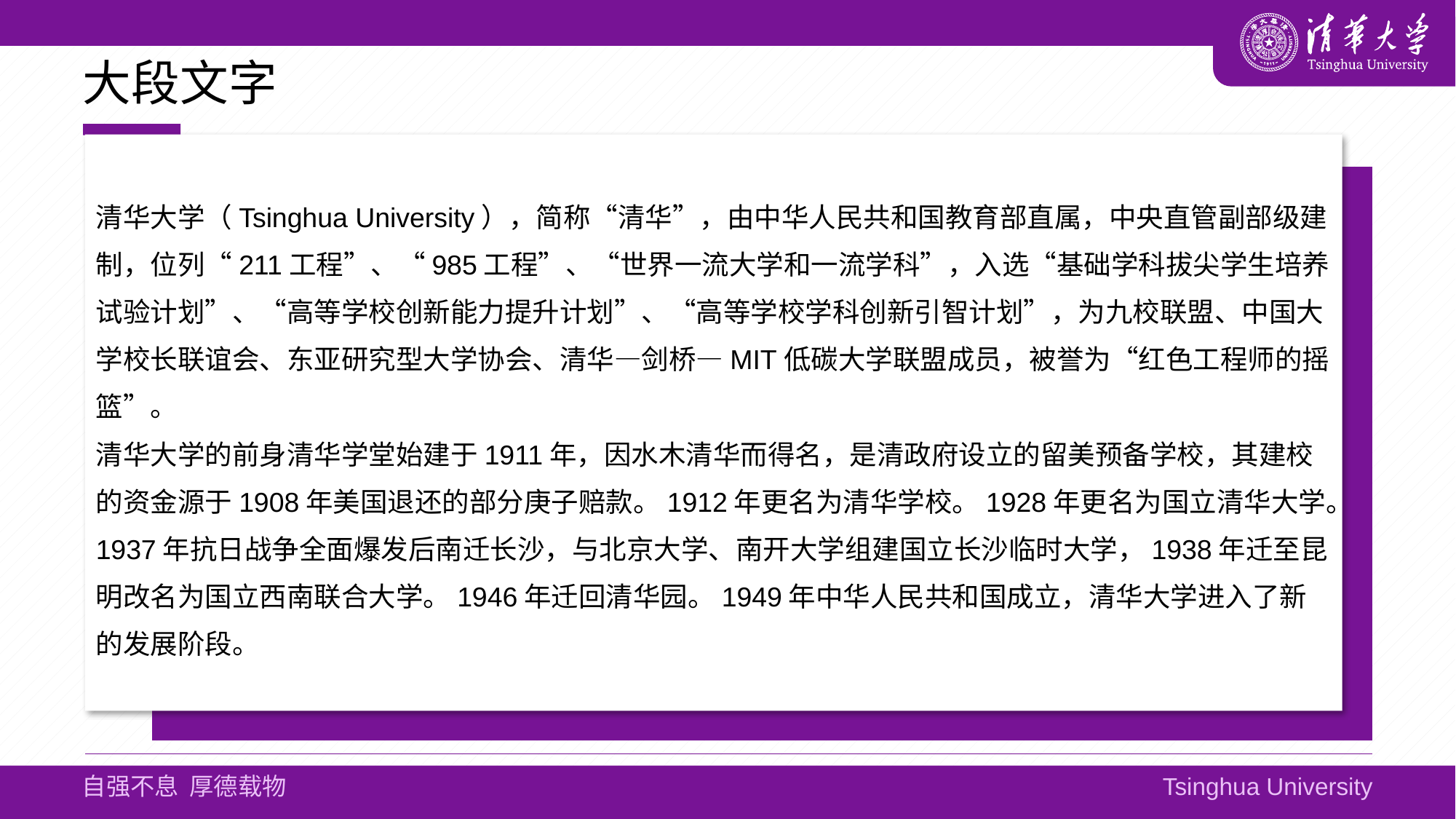

# 大段文字
清华大学（Tsinghua University），简称“清华”，由中华人民共和国教育部直属，中央直管副部级建制，位列“211工程”、“985工程”、“世界一流大学和一流学科”，入选“基础学科拔尖学生培养试验计划”、“高等学校创新能力提升计划”、“高等学校学科创新引智计划”，为九校联盟、中国大学校长联谊会、东亚研究型大学协会、清华—剑桥—MIT低碳大学联盟成员，被誉为“红色工程师的摇篮”。
清华大学的前身清华学堂始建于1911年，因水木清华而得名，是清政府设立的留美预备学校，其建校的资金源于1908年美国退还的部分庚子赔款。1912年更名为清华学校。1928年更名为国立清华大学。1937年抗日战争全面爆发后南迁长沙，与北京大学、南开大学组建国立长沙临时大学，1938年迁至昆明改名为国立西南联合大学。1946年迁回清华园。1949年中华人民共和国成立，清华大学进入了新的发展阶段。